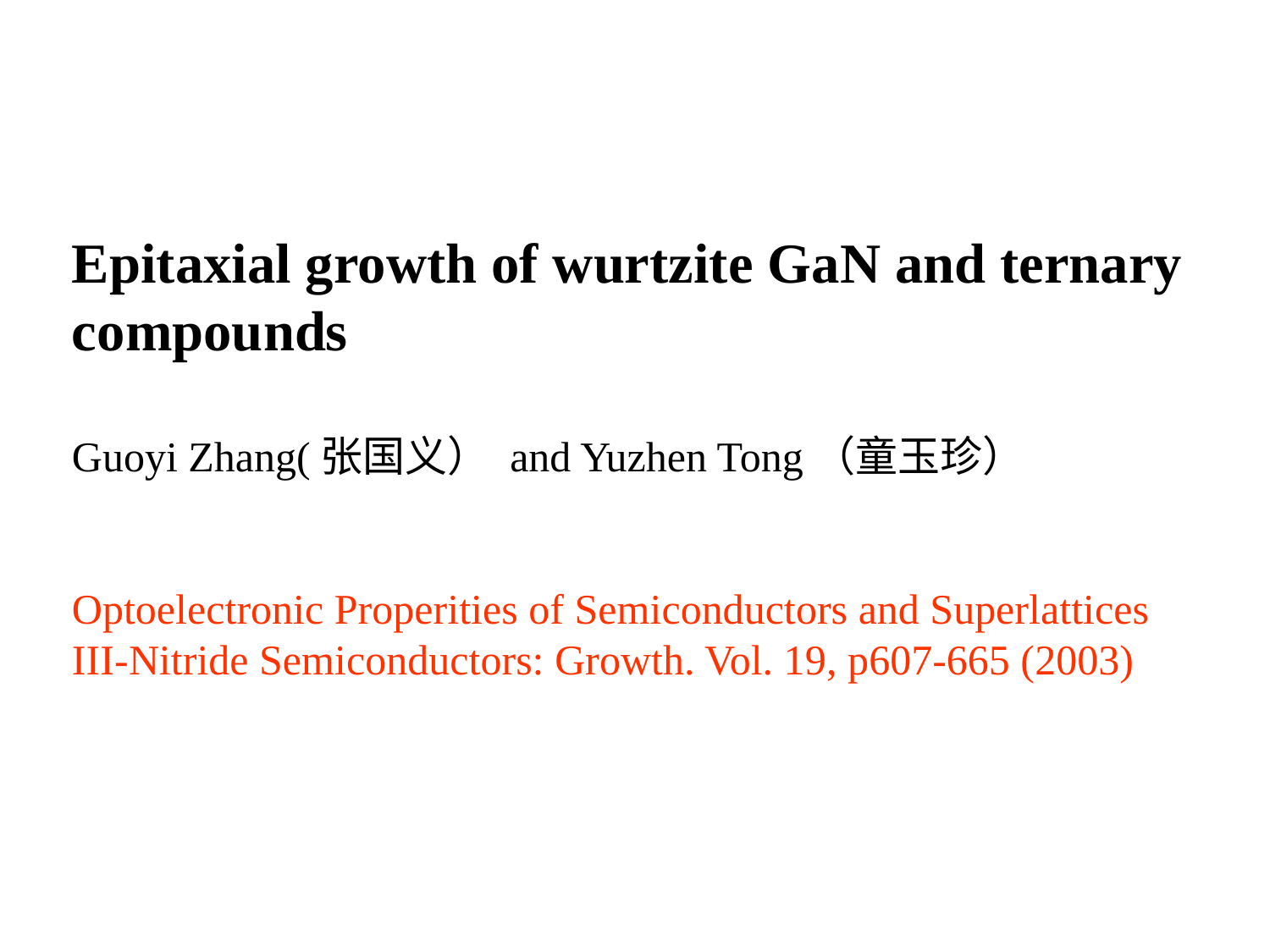

Epitaxial growth of wurtzite GaN and ternary compounds

Guoyi Zhang(张国义） and Yuzhen Tong（童玉珍）

Optoelectronic Properities of Semiconductors and Superlattices
III-Nitride Semiconductors: Growth. Vol. 19, p607-665 (2003)
38